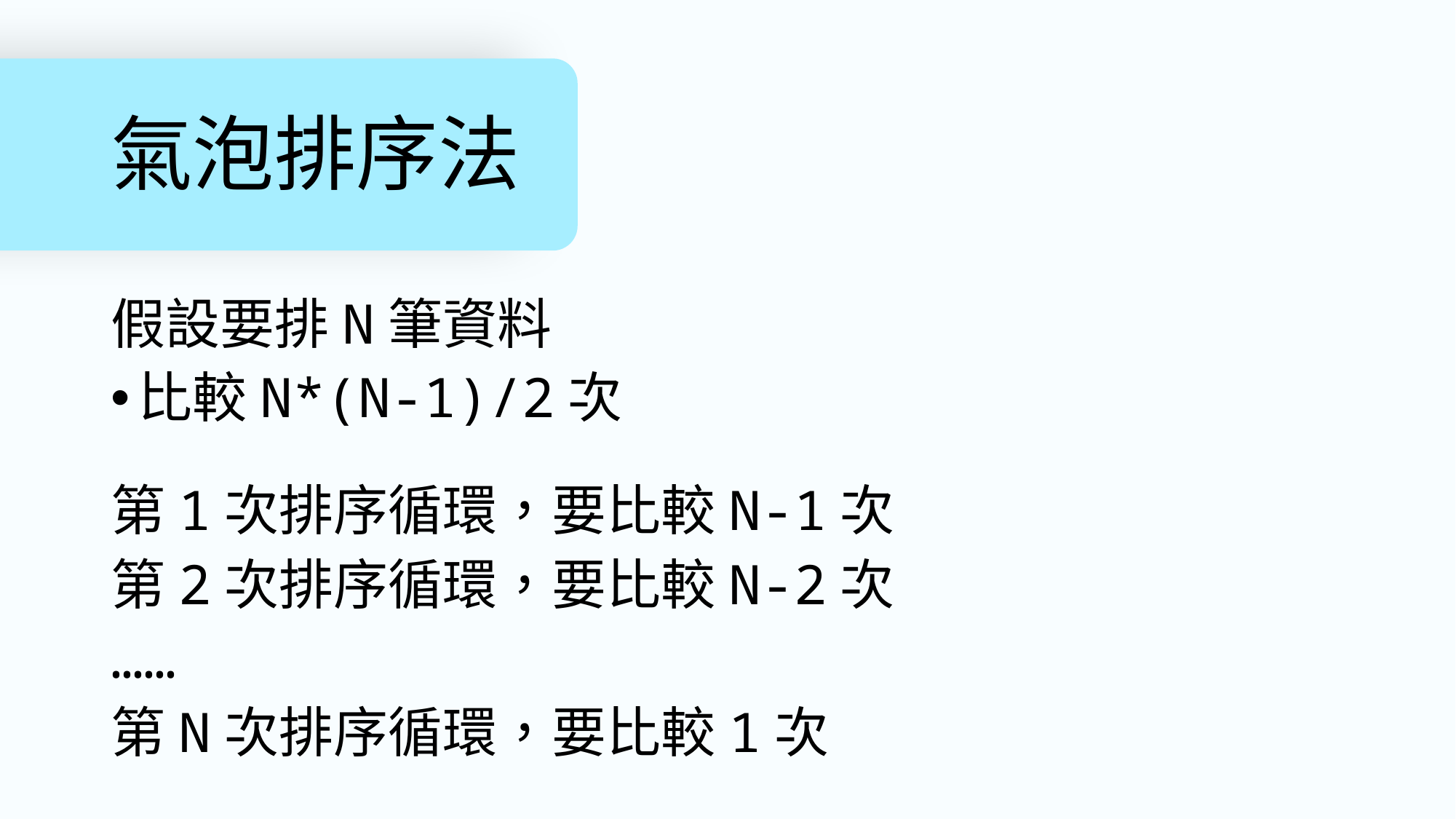

# 氣泡排序法
假設要排N筆資料
比較N*(N-1)/2次

第1次排序循環，要比較N-1次
第2次排序循環，要比較N-2次
……
第N次排序循環，要比較1次